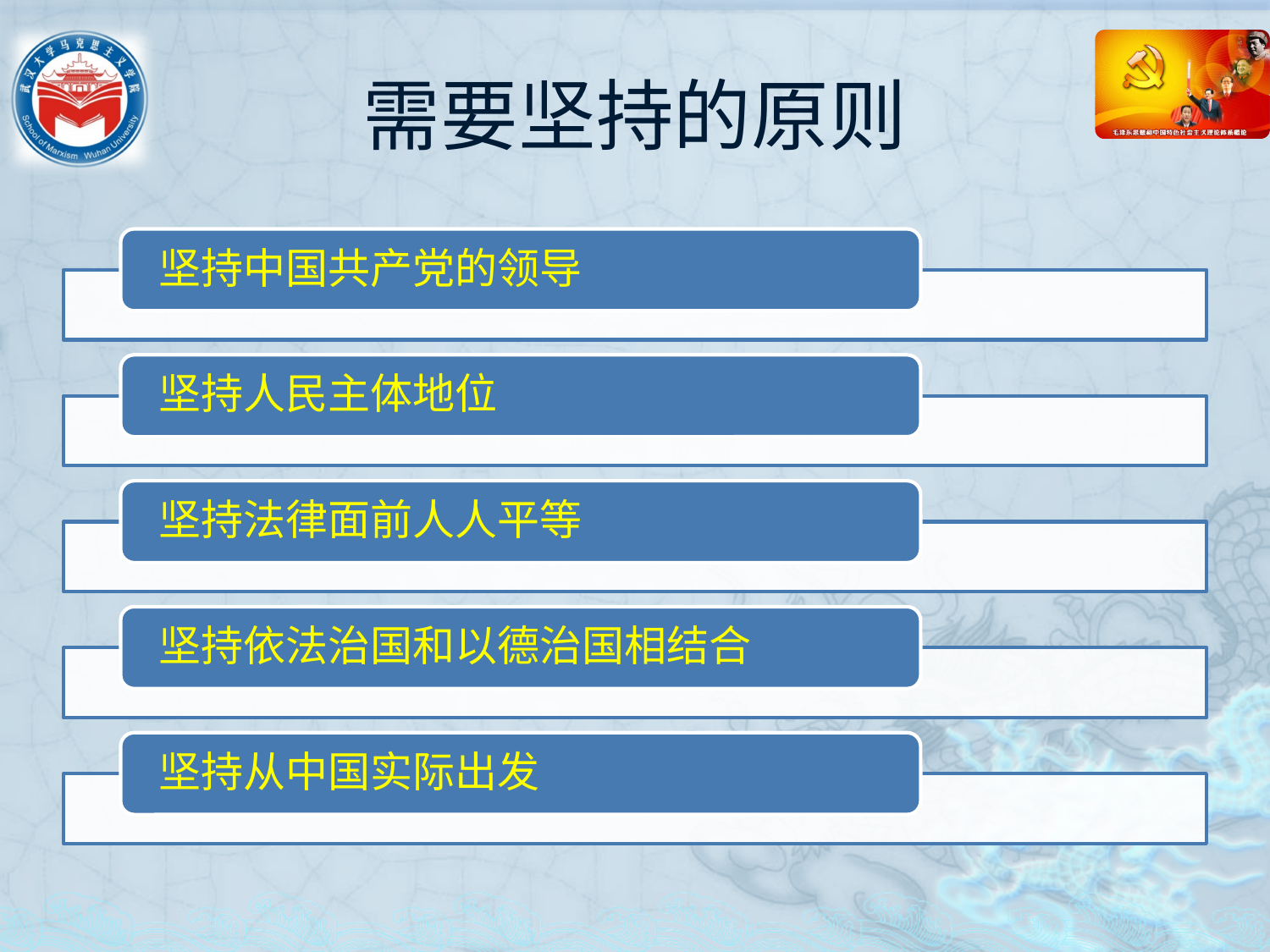

# 需要坚持的原则
坚持中国共产党的领导
坚持人民主体地位
坚持法律面前人人平等
坚持依法治国和以德治国相结合
坚持从中国实际出发